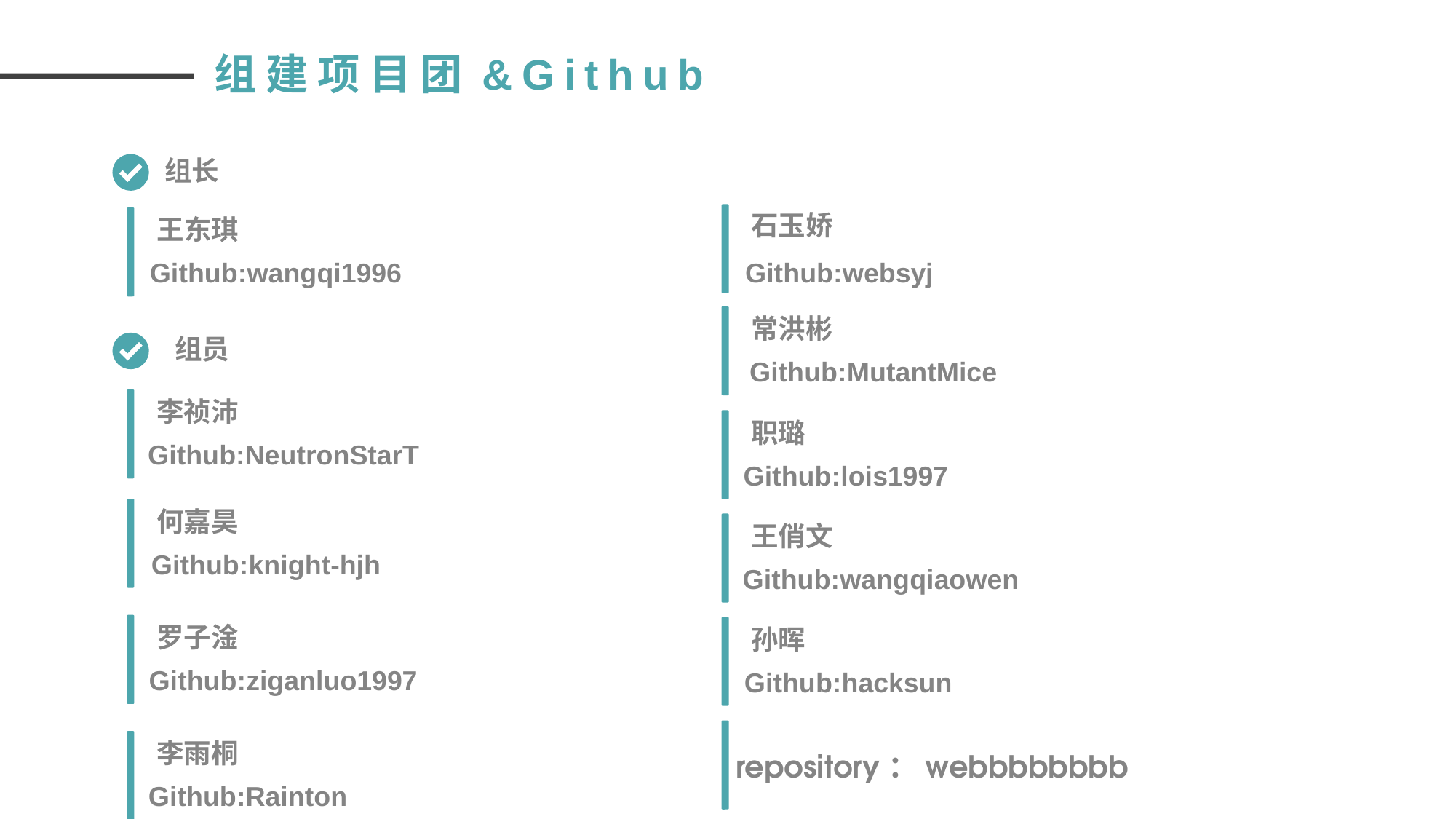

组建项目团&Github

组长

石玉娇

王东琪
Github:wangqi1996
Github:websyj

常洪彬
组员

Github:MutantMice

李祯沛

职璐
Github:NeutronStarT
Github:lois1997

何嘉昊

王俏文
Github:knight-hjh
Github:wangqiaowen

罗子淦

孙晖
Github:ziganluo1997
Github:hacksun

李雨桐
repository：webbbbbbbb
Github:Rainton